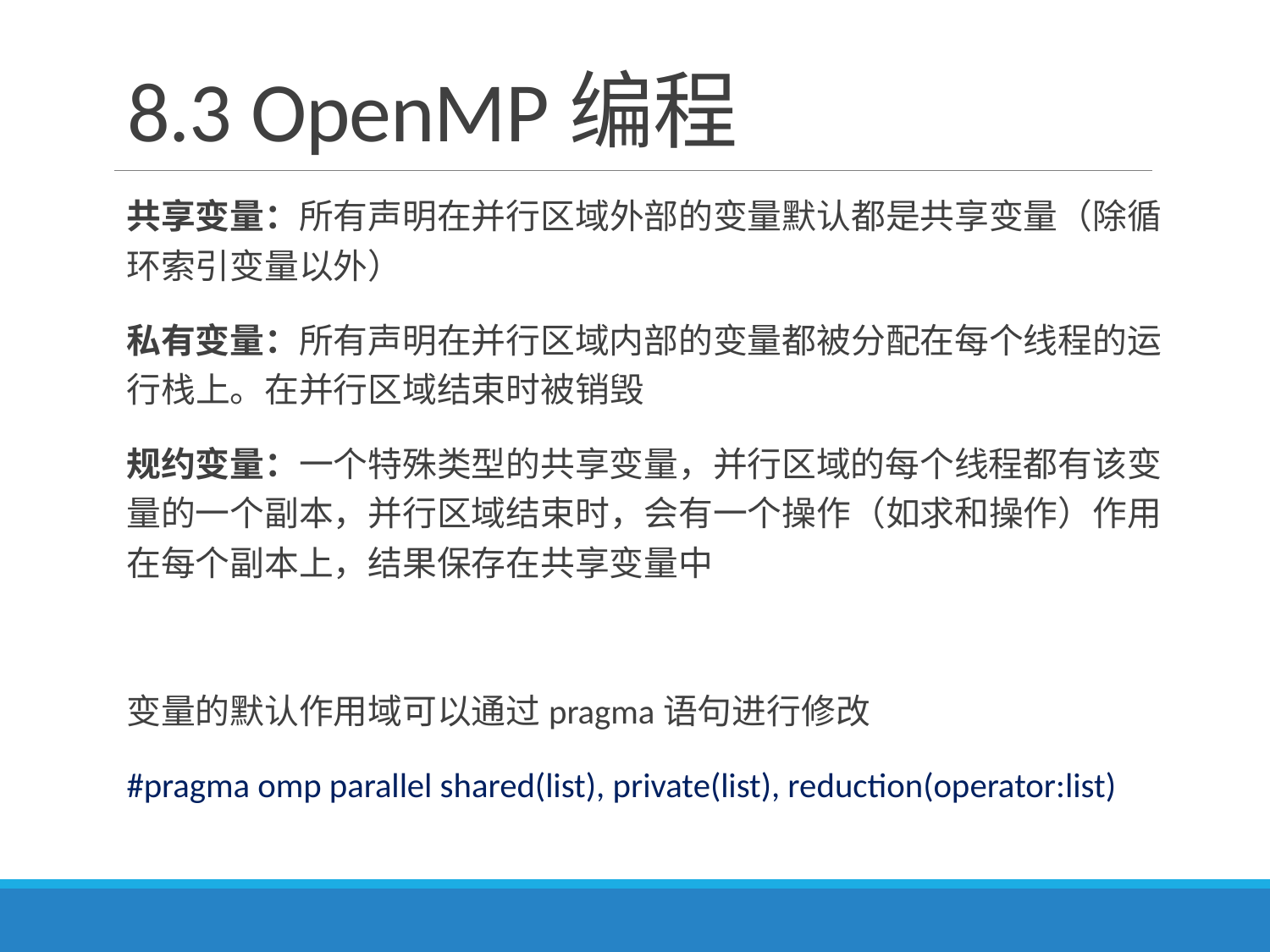

# 8.3 OpenMP编程
共享变量：所有声明在并行区域外部的变量默认都是共享变量（除循环索引变量以外）
私有变量：所有声明在并行区域内部的变量都被分配在每个线程的运行栈上。在并行区域结束时被销毁
规约变量：一个特殊类型的共享变量，并行区域的每个线程都有该变量的一个副本，并行区域结束时，会有一个操作（如求和操作）作用在每个副本上，结果保存在共享变量中

变量的默认作用域可以通过pragma语句进行修改
#pragma omp parallel shared(list), private(list), reduction(operator:list)
58